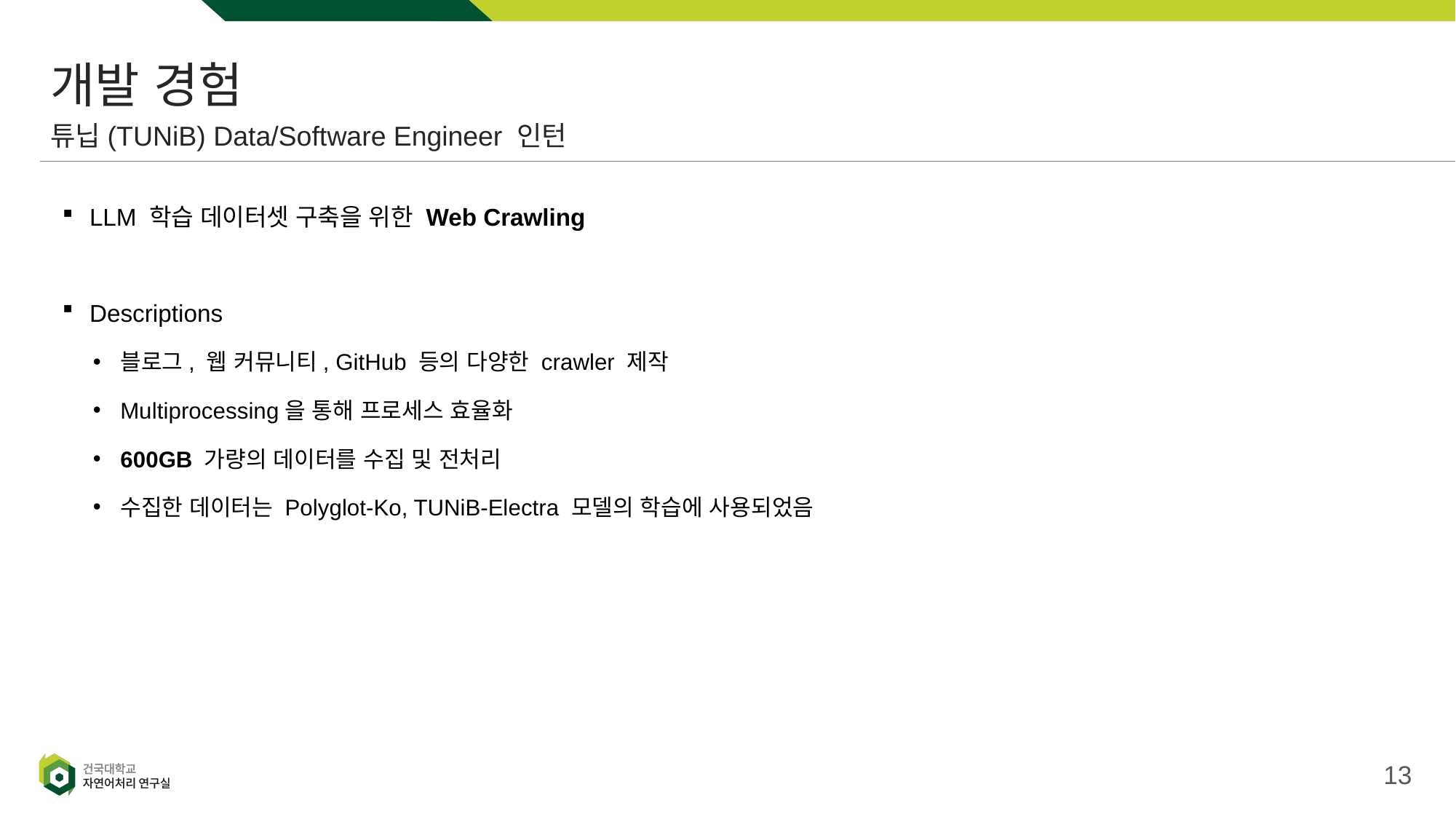

# 개발 경험
튜닙(TUNiB) Data/Software Engineer 인턴
LLM 학습 데이터셋 구축을 위한 Web Crawling

Descriptions
블로그, 웹 커뮤니티, GitHub 등의 다양한 crawler 제작
Multiprocessing을 통해 프로세스 효율화
600GB 가량의 데이터를 수집 및 전처리
수집한 데이터는 Polyglot-Ko, TUNiB-Electra 모델의 학습에 사용되었음